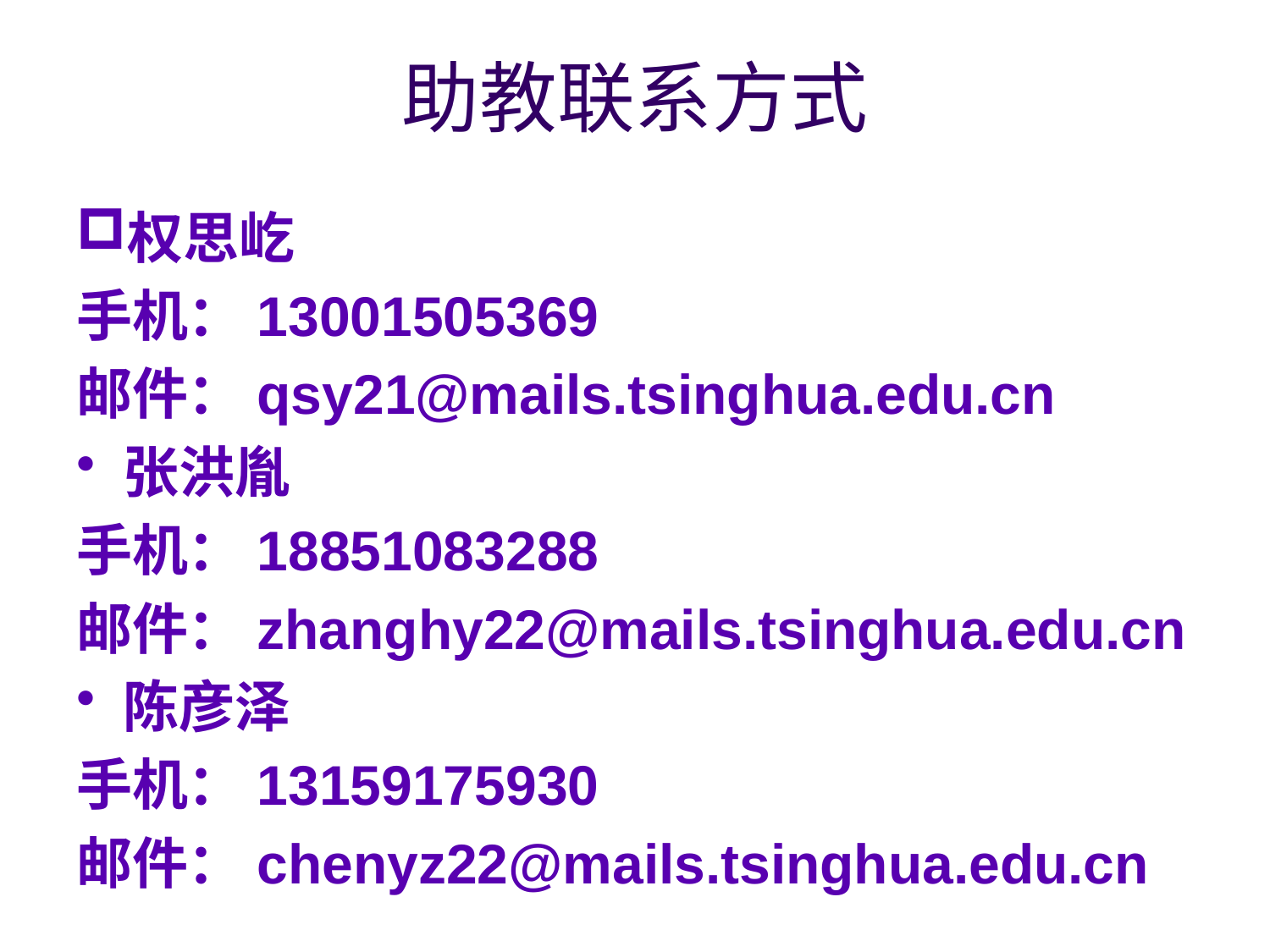

# 助教联系方式
权思屹
手机：13001505369
邮件：qsy21@mails.tsinghua.edu.cn
张洪胤
手机：18851083288
邮件：zhanghy22@mails.tsinghua.edu.cn
陈彦泽
手机：13159175930
邮件：chenyz22@mails.tsinghua.edu.cn